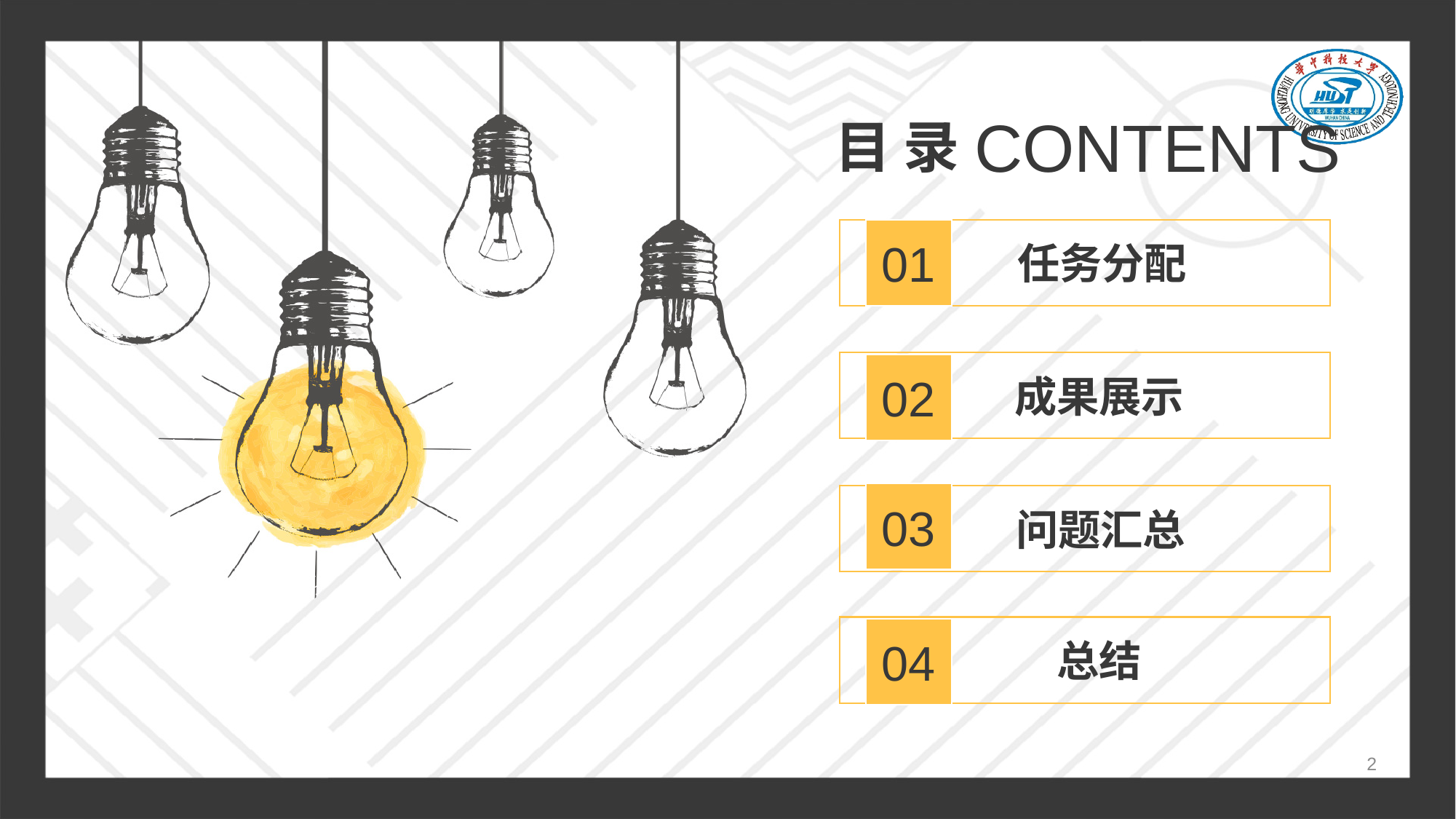

CONTENTS
目 录

01
任务分配

02
成果展示
03

问题汇总

04
总结
2